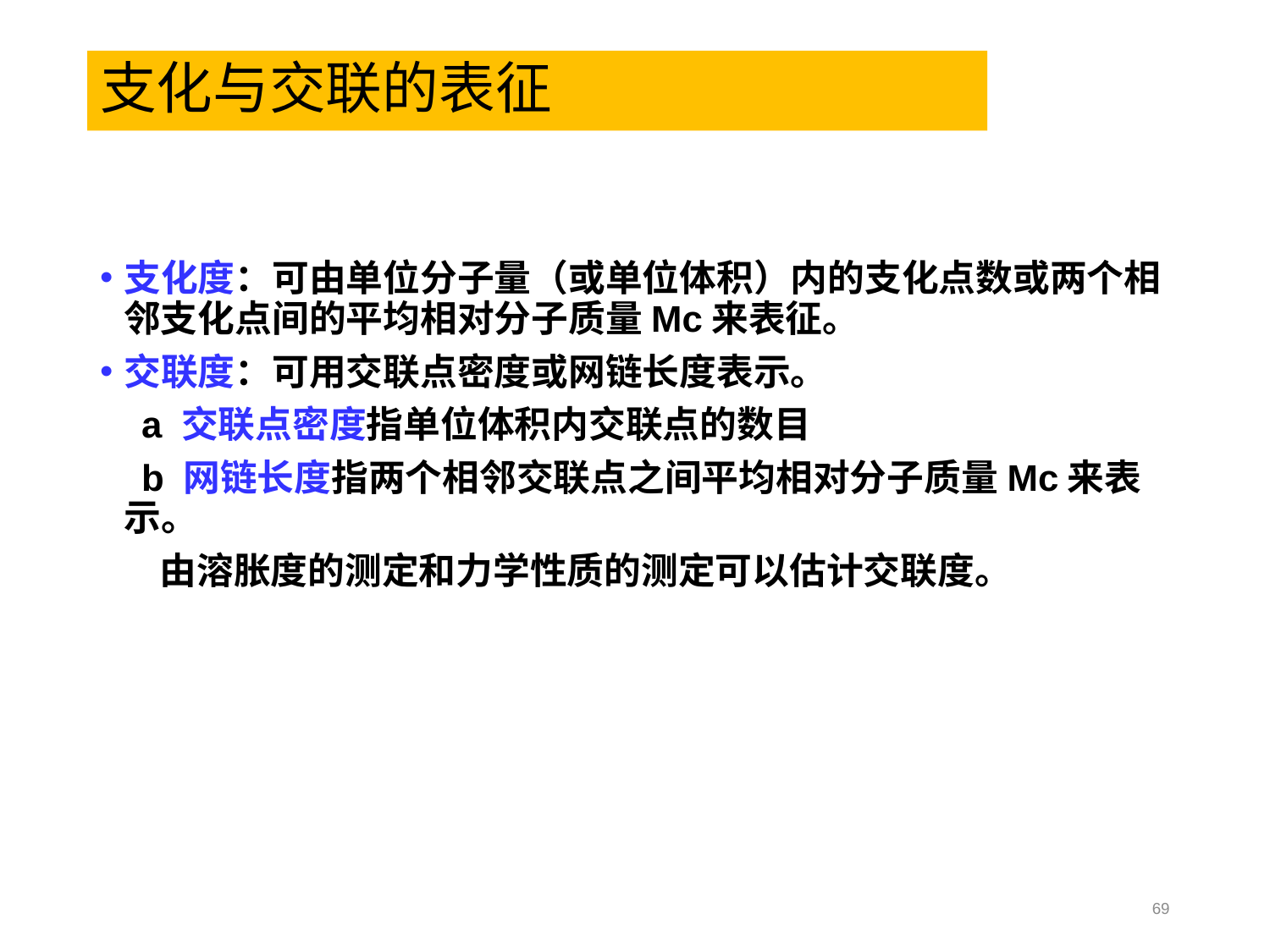

# 支化与交联的表征
支化度：可由单位分子量（或单位体积）内的支化点数或两个相邻支化点间的平均相对分子质量Mc来表征。
交联度：可用交联点密度或网链长度表示。
    a 交联点密度指单位体积内交联点的数目
    b 网链长度指两个相邻交联点之间平均相对分子质量Mc来表示。
      由溶胀度的测定和力学性质的测定可以估计交联度。

69